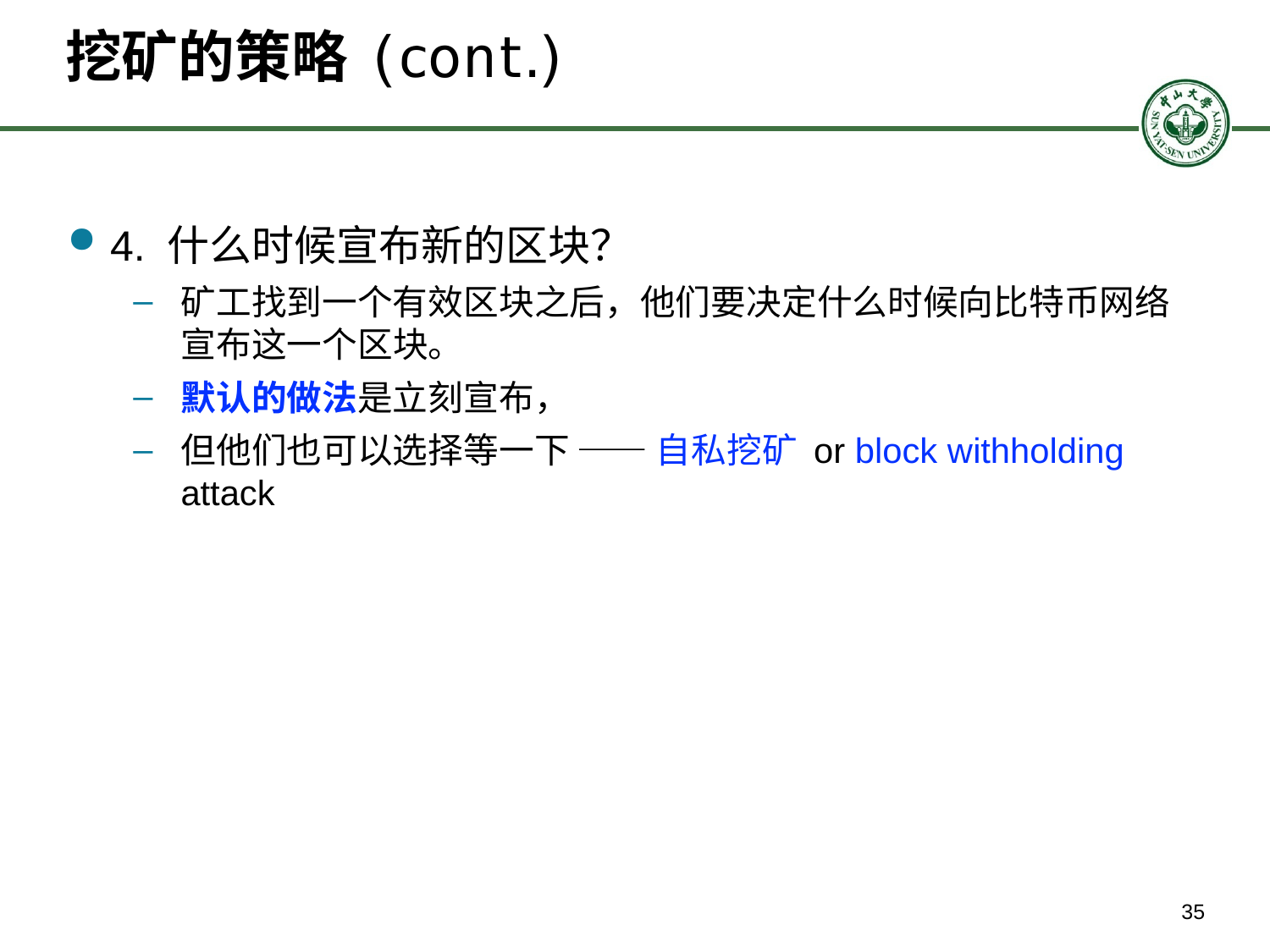

# 挖矿的策略 (cont.)

4. 什么时候宣布新的区块？
矿工找到一个有效区块之后，他们要决定什么时候向比特币网络宣布这一个区块。
默认的做法是立刻宣布，
但他们也可以选择等一下 —— 自私挖矿 or block withholding attack